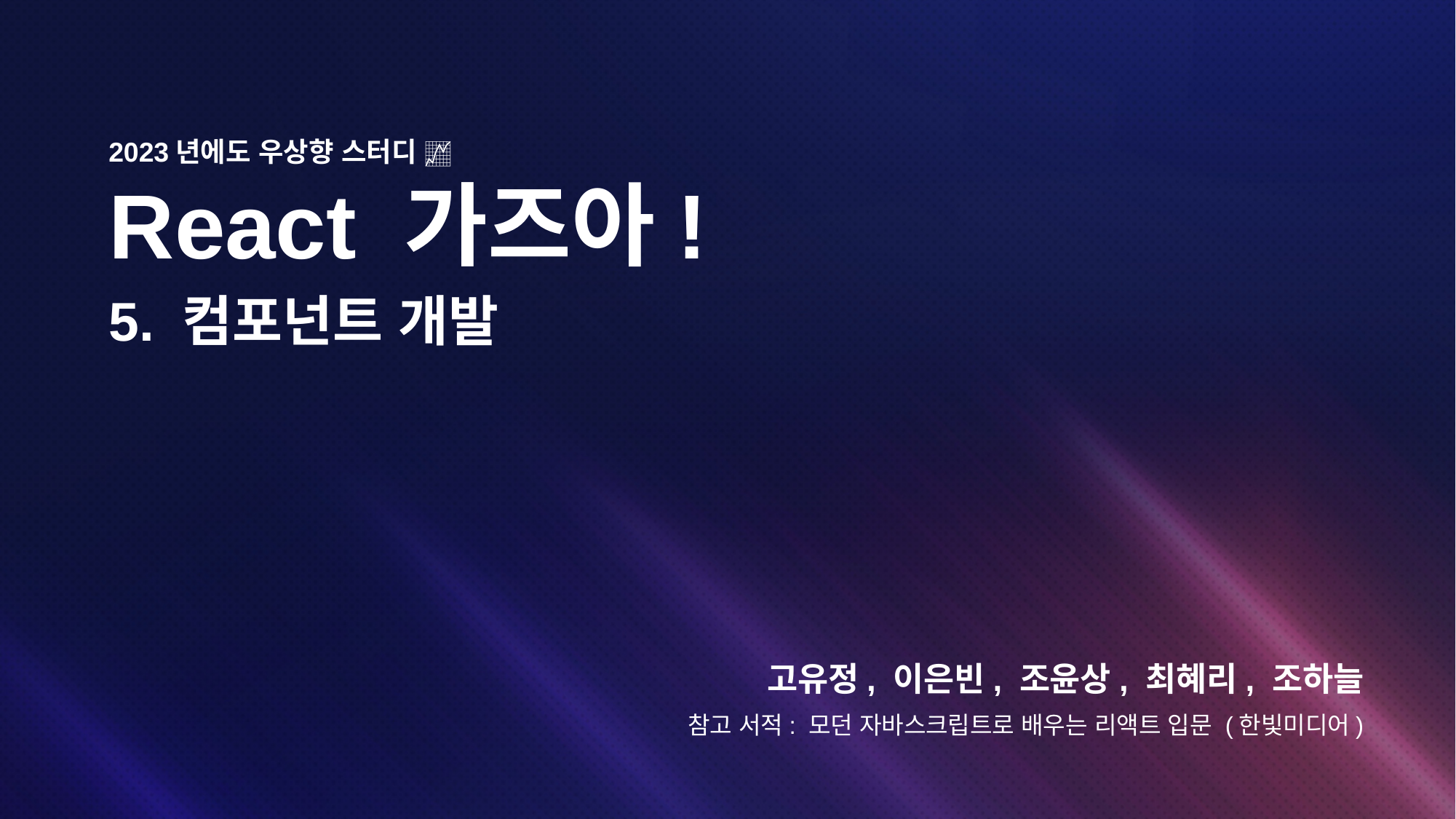

2023년에도 우상향 스터디 📈
# React 가즈아!
5. 컴포넌트 개발
고유정, 이은빈, 조윤상, 최혜리, 조하늘
참고 서적: 모던 자바스크립트로 배우는 리액트 입문 (한빛미디어)